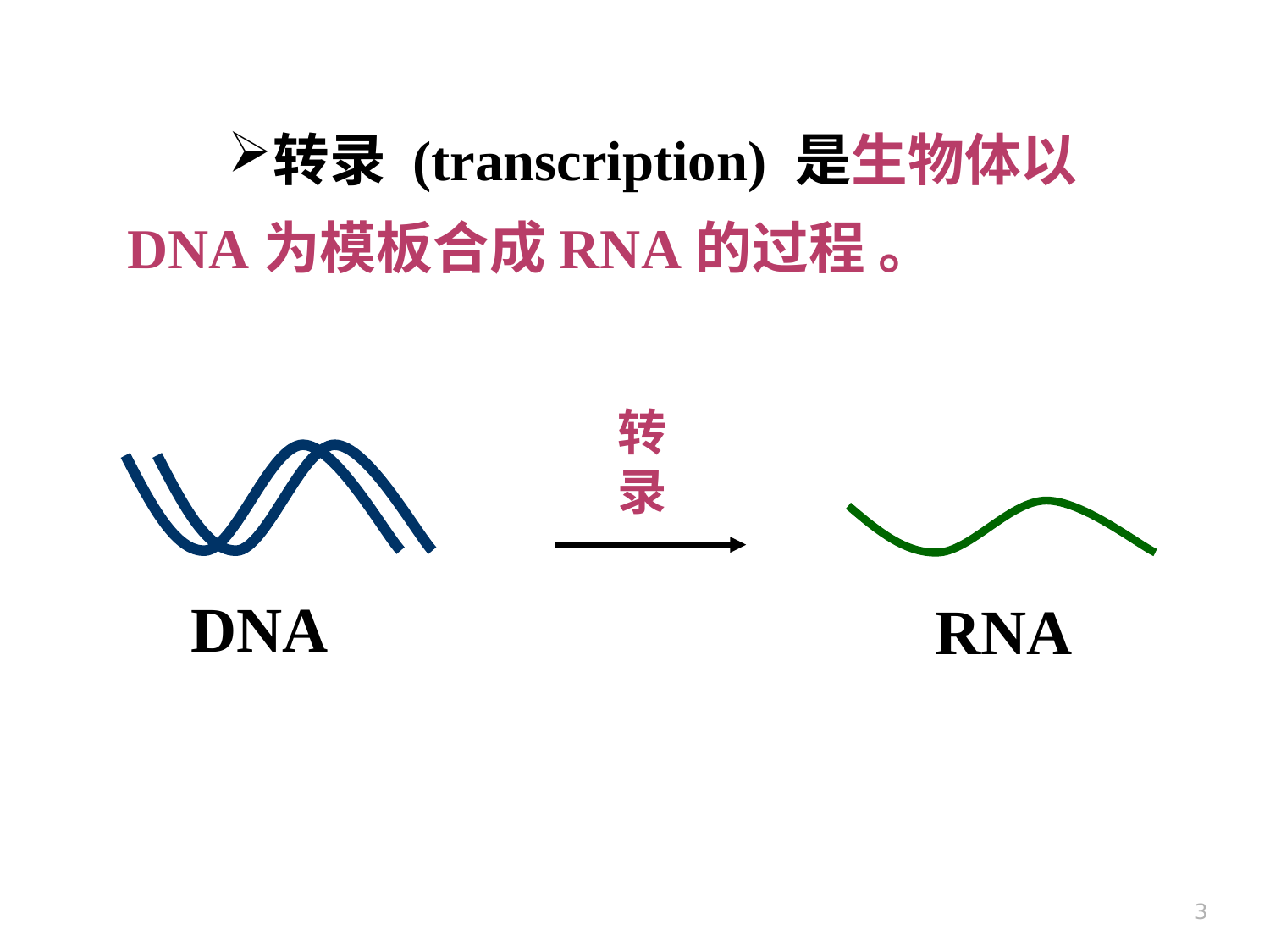

转录 (transcription) 是生物体以DNA为模板合成RNA的过程 。
转录

DNA

RNA

3